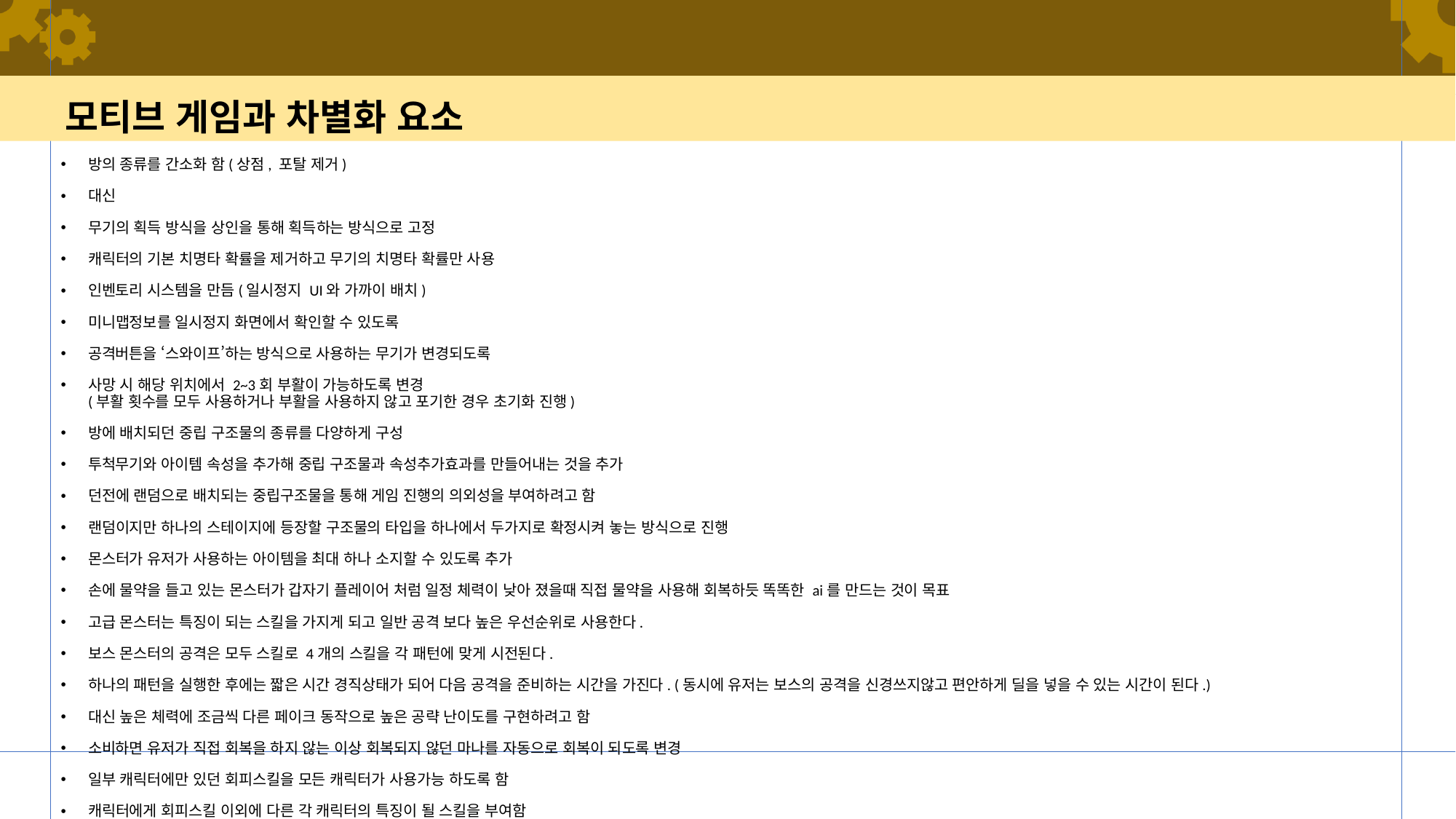

# 모티브 게임과 차별화 요소
방의 종류를 간소화 함(상점, 포탈 제거)
대신
무기의 획득 방식을 상인을 통해 획득하는 방식으로 고정
캐릭터의 기본 치명타 확률을 제거하고 무기의 치명타 확률만 사용
인벤토리 시스템을 만듬(일시정지 UI와 가까이 배치)
미니맵정보를 일시정지 화면에서 확인할 수 있도록
공격버튼을 ‘스와이프’하는 방식으로 사용하는 무기가 변경되도록
사망 시 해당 위치에서 2~3회 부활이 가능하도록 변경
(부활 횟수를 모두 사용하거나 부활을 사용하지 않고 포기한 경우 초기화 진행)
방에 배치되던 중립 구조물의 종류를 다양하게 구성
투척무기와 아이템 속성을 추가해 중립 구조물과 속성추가효과를 만들어내는 것을 추가
던전에 랜덤으로 배치되는 중립구조물을 통해 게임 진행의 의외성을 부여하려고 함
랜덤이지만 하나의 스테이지에 등장할 구조물의 타입을 하나에서 두가지로 확정시켜 놓는 방식으로 진행
몬스터가 유저가 사용하는 아이템을 최대 하나 소지할 수 있도록 추가
손에 물약을 들고 있는 몬스터가 갑자기 플레이어 처럼 일정 체력이 낮아 졌을때 직접 물약을 사용해 회복하듯 똑똑한 ai를 만드는 것이 목표
고급 몬스터는 특징이 되는 스킬을 가지게 되고 일반 공격 보다 높은 우선순위로 사용한다.
보스 몬스터의 공격은 모두 스킬로 4개의 스킬을 각 패턴에 맞게 시전된다.
하나의 패턴을 실행한 후에는 짧은 시간 경직상태가 되어 다음 공격을 준비하는 시간을 가진다. (동시에 유저는 보스의 공격을 신경쓰지않고 편안하게 딜을 넣을 수 있는 시간이 된다.)
대신 높은 체력에 조금씩 다른 페이크 동작으로 높은 공략 난이도를 구현하려고 함
소비하면 유저가 직접 회복을 하지 않는 이상 회복되지 않던 마나를 자동으로 회복이 되도록 변경
일부 캐릭터에만 있던 회피스킬을 모든 캐릭터가 사용가능 하도록 함
캐릭터에게 회피스킬 이외에 다른 각 캐릭터의 특징이 될 스킬을 부여함
자동으로 회복되는 마나와 회피 스킬을 통해 액션성을 부여하려고 함
특성기능을 플레이어 캐릭터에 적용하던 방식을 무기로 변경
하나의 무기가 최대 두개의 특성을 가질 수 있도록 변경
반대로 유저가 가질 수 있는 무기의 개수는 인벤토리의 칸수로 재한
인벤토리에 무기도 함께 저장되며 무기에 부여한 특성을 무기 합성으로 다른 무기로 이전 시키거나 다른 새로운 무기를 획득할 수 있도록 함
낮은 단계의 무기로 상대적으로 높은 단계의 무기를 강화할 수 있는 기능도 추가함
유저가 원한다면 특성을 2개만 부여할 수 있는 무기를 일정 재료를 투입해 확률적으로 1칸 더 늘릴 수 있도록 함
유저는 무기의 성능을 테스트 하며 강화와 합성을 통해 장비를 파밍하며 게임을 진행하게 됨
하드 모드의 경우 유저가 관리해야할 자원을 하나 더 추가
스테미너 시스템을 사용해 방을 입장할 때 마다 소량 소비되도록함
체력이 0이 아니어도 스테미너를 관리하지 못해 0이 되면 캐릭터가 사망해 게임이 종료되도록 함
피격 상태값을 다른 게임을 참고해 추가할 예정 ( 추가로 추가된 상태 값을 보완할 다른 버프스킬과 해당 상태값을 추가)
상인에 대한 추가 정보
상인을 다양한 분류로 나누어 각각 특징이 되는 기능을 유저가 활용할 수 있도록 함
일반 상인, 떠돌이 상인(고급 상인), 떠돌이 암상인(재화가 아닌 다른 것의 패널티를 조건으로 좋은 효과의 아이템을 판매), 효과부여 상인, 무기 강화 상인
아이템의 등급에 따라 가격을 책정해 두고 해당아이템이 실제 상인이 판매할 때는 최대 50% 에서 0% 까지 할인을 적용해 판매하도록 시스템을 구현
던전에서 사용하는 코인으로 아이템을 구매할 수 있지만 잼을 사용해 아이템을 구매할 수 도 있다 ( 대신 해당 방식은 구매 횟수에 따라 점차 가격이 증가하도록 함, 증가 횟수는 전체 게임에서 관리되어 초기화 되지 않고 계속 쌓인다.)
방을 클리어 하면 방의 정 중앙에 상인이 등장하며 유저의 설정으로 상인의 판매 정보를 유저 조작없이 바로 볼 수 있게 또는 유저가 상인에게 말을 걸지 않으면 판매정보를 볼수 없게 든 설정이 가능하도록 함
상인의 활용은 1회성으로 한번 상인 판매정보를 닫으면 다시 해당 방의 상인을 통해 아이템을 구매할 수 없다
추가로 유저가 코인 부족으로 원하는 무기를 구입하지 못할때 유저가 사용하는 무기를 함꼐 가격으로 책정해 코인과 함께 대가로 판매하여 무기를 바꿔 착용할 수 있다.
무기에 대한 추가 정보,  근접 무기의 공격력에 범주를 주려고 함
최저 공격력과 최대 공격력으로 범주를 만들고 치명타 확률을 무기에 부여하도록 함
무기의 성능을 판별하는 기준은 평균 공격력으로 책정되며 부가적으로 치명타 확률이 몇 %인지가 반영된다.
원거리 무기의 경우 공격력의 범주가 없고 평균데미지가 동급의 근거리 무기보다 높게 설정한다.
대신 치명타 확률을 척용하지 않을 예정이며 특성을 무기에 추가하는 것 또한 근접 무기는 2개 까지 원거리 무기는 1개가 최대로 부여가능한 특성 개수로 지정
원거리 무기의 성능이 좋지만 사용횟수에 제한을 두는 방식으로 납용을 방지 ( 탄을 사용해 전투를 진행, 탄이 없으면 기본탄의 경우 재사용 대기시간이후 다시 충전되도록)
원거리 무기 보다 근거리 무기를 적극적으로 사용하는 액션성을 강조한 전투를 유저가 플레이하도록 유도
원거리 무기에 소비 아이템인 탄에 특수 효과를 부여하는 방식으로 추가 특성 보완
업적 시스템 추가
스테이지 클리어 또는 구조물 시너지 효과 등 게임에 숨겨진 요소나 특정 목표치를 달성한 경우 유저에게 사용가능한 유료재화 또는 게임내 일반 재화를 지금하는 시스템
게임 플레이에 동기부여를 목적으로 사용